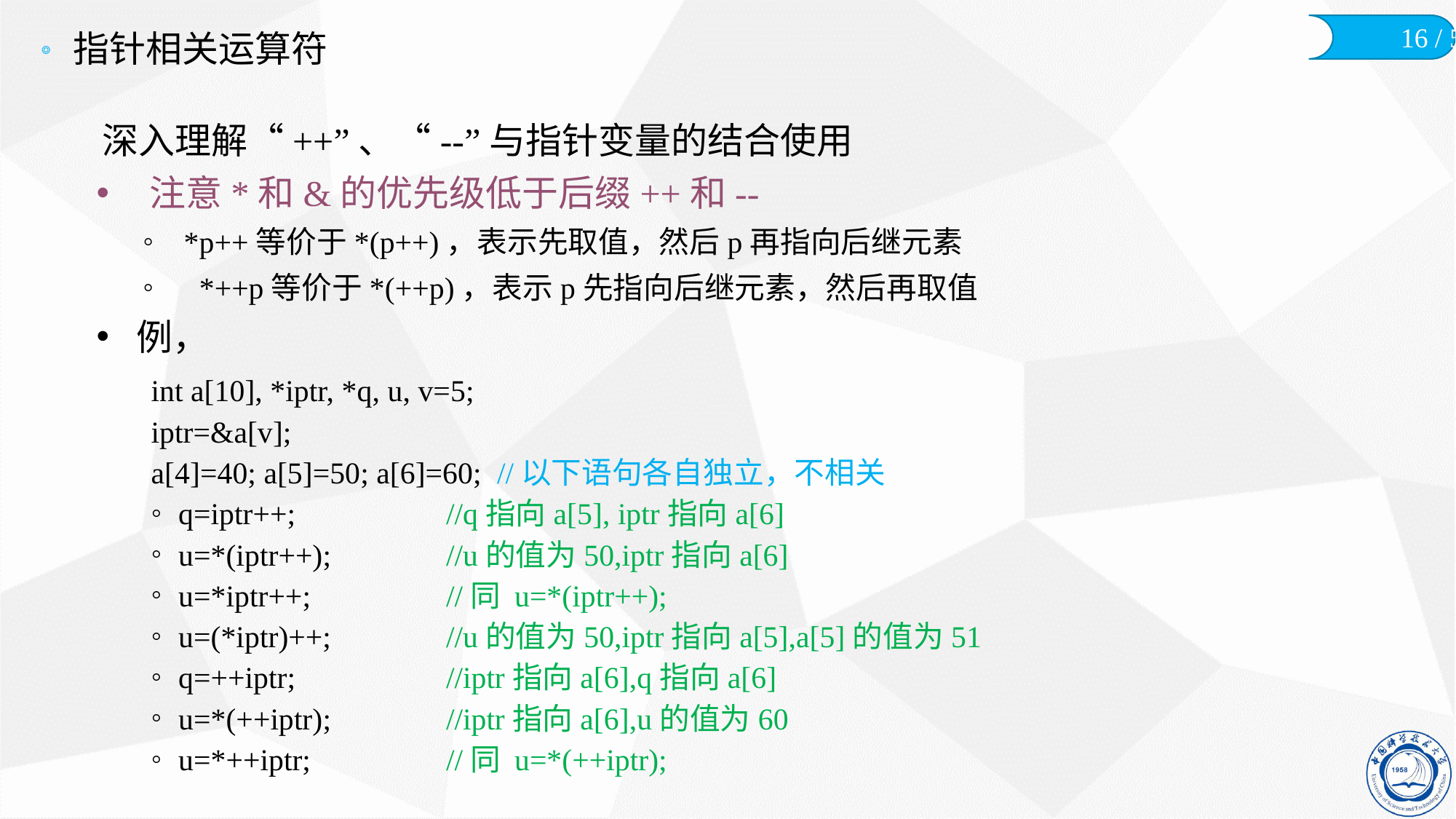

# 指针相关运算符
深入理解“++”、“--”与指针变量的结合使用
注意*和&的优先级低于后缀++和--
*p++等价于*(p++)，表示先取值，然后p再指向后继元素
  *++p等价于*(++p)，表示p先指向后继元素，然后再取值
例，
int a[10], *iptr, *q, u, v=5;
iptr=&a[v];
a[4]=40; a[5]=50; a[6]=60;  //以下语句各自独立，不相关
q=iptr++;	//q指向a[5], iptr指向a[6]
u=*(iptr++);	//u的值为50,iptr指向a[6]
u=*iptr++;	//同 u=*(iptr++);
u=(*iptr)++;	//u的值为50,iptr指向a[5],a[5]的值为51
q=++iptr;	//iptr指向a[6],q指向a[6]
u=*(++iptr);	//iptr指向a[6],u的值为60
u=*++iptr;	//同 u=*(++iptr);